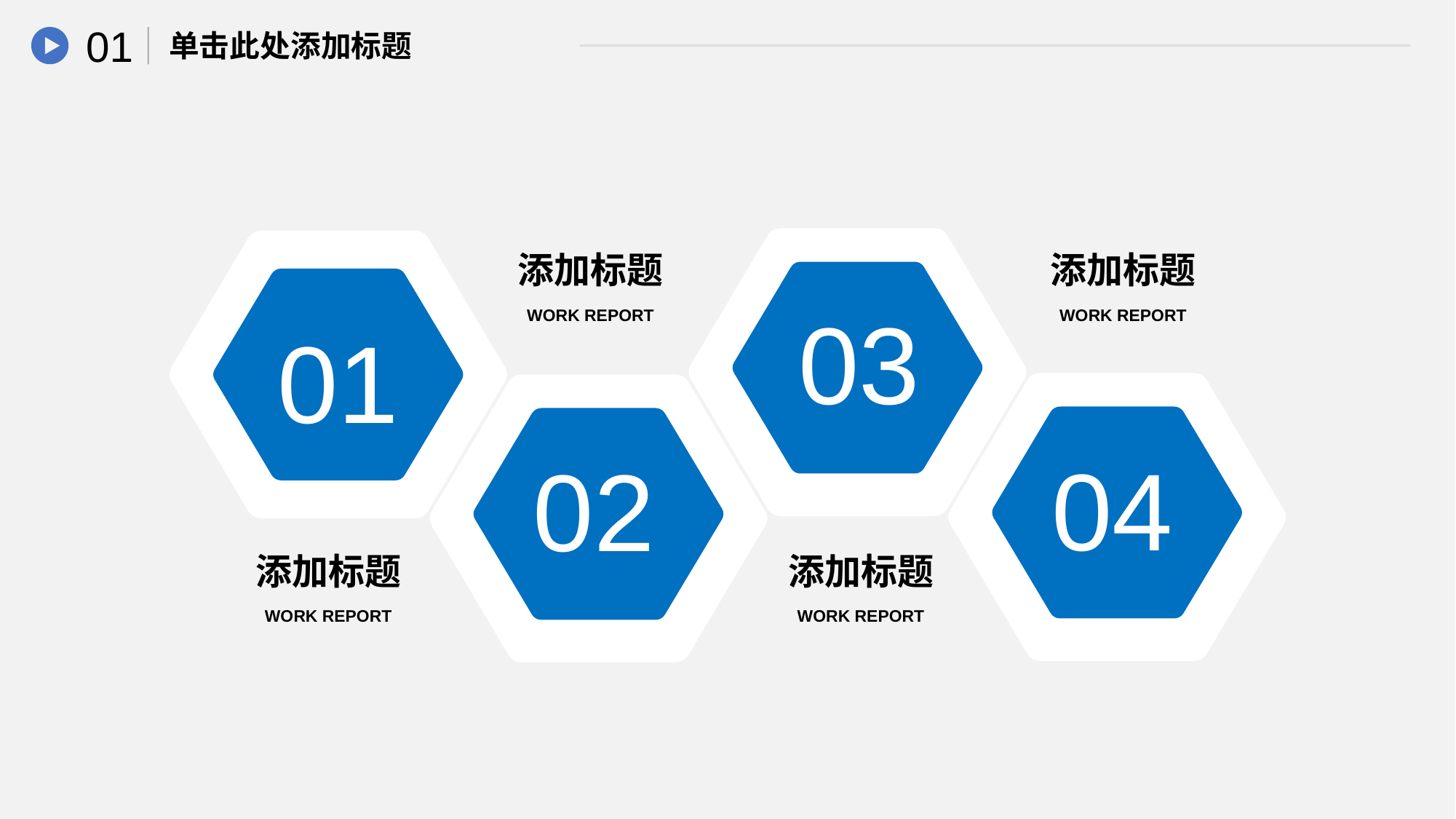

01
单击此处添加标题

添加标题
添加标题

03
WORK REPORT
WORK REPORT
01

04
02
添加标题
添加标题
WORK REPORT
WORK REPORT